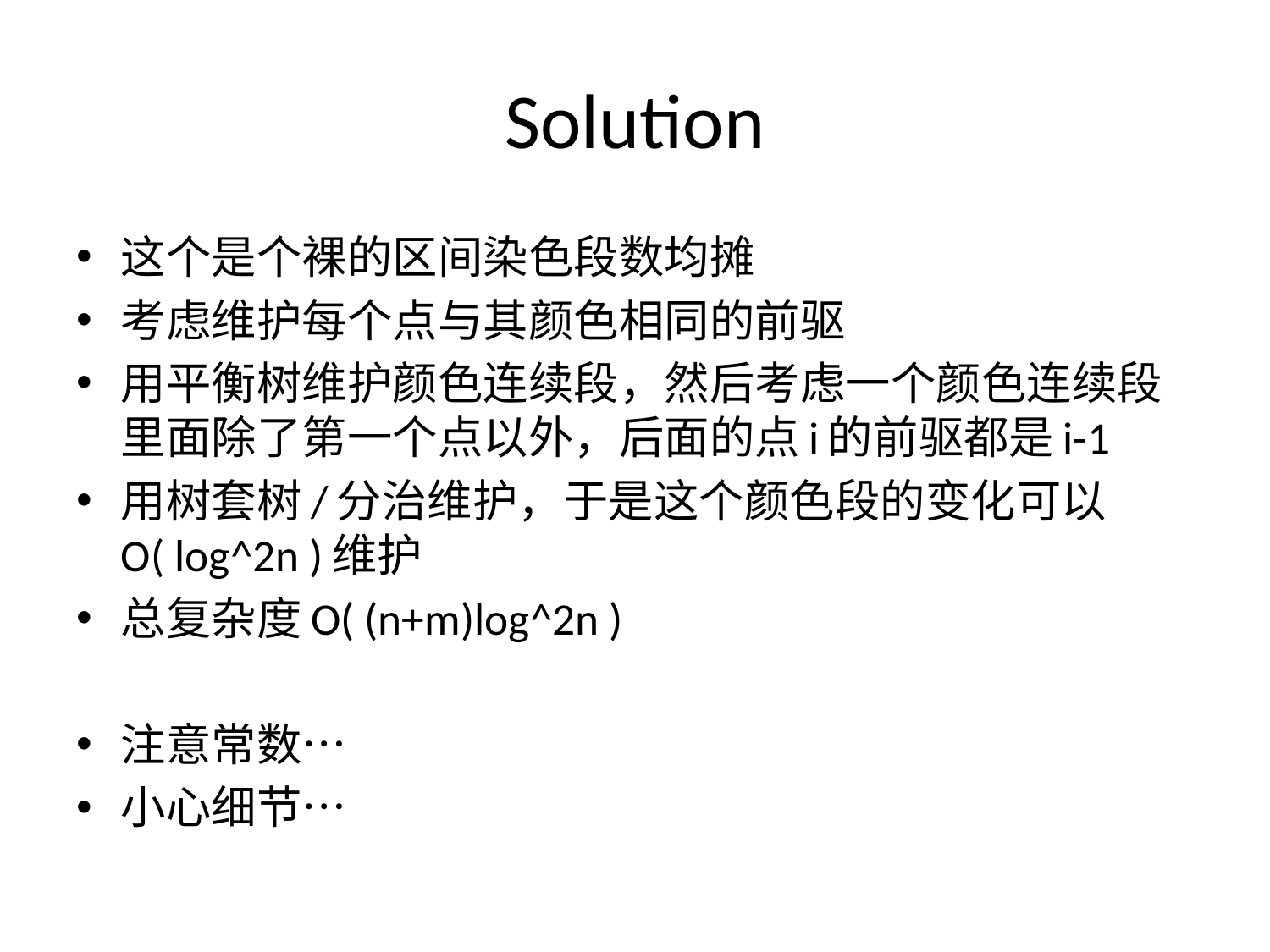

# Solution
这个是个裸的区间染色段数均摊
考虑维护每个点与其颜色相同的前驱
用平衡树维护颜色连续段，然后考虑一个颜色连续段里面除了第一个点以外，后面的点i的前驱都是i-1
用树套树/分治维护，于是这个颜色段的变化可以O( log^2n )维护
总复杂度O( (n+m)log^2n )

注意常数…
小心细节…